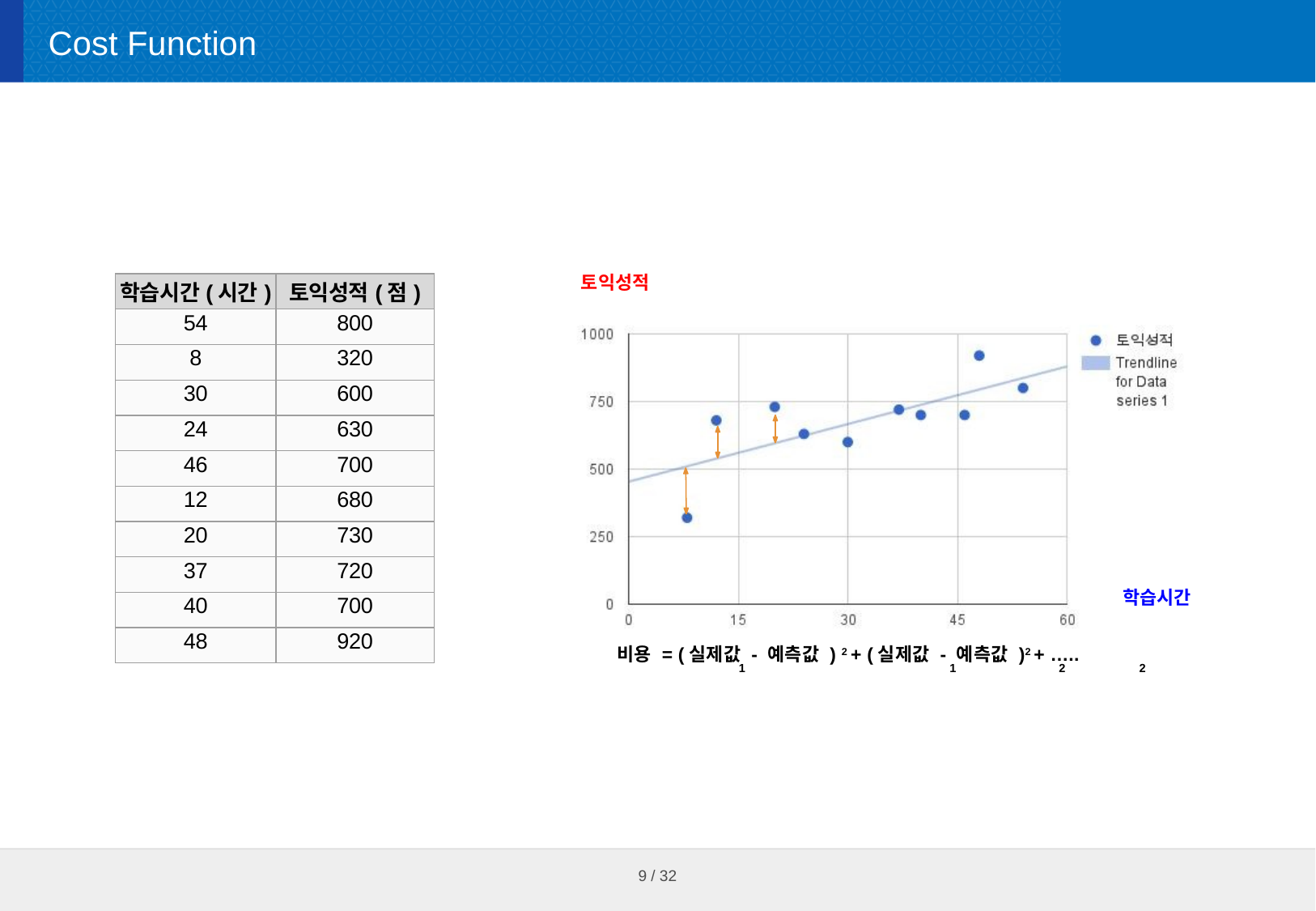

# Cost Function

토익성적
| 학습시간(시간) | 토익성적(점) |
| --- | --- |
| 54 | 800 |
| 8 | 320 |
| 30 | 600 |
| 24 | 630 |
| 46 | 700 |
| 12 | 680 |
| 20 | 730 |
| 37 | 720 |
| 40 | 700 |
| 48 | 920 |

학습시간

비용 = (실제값 - 예측값 ) 2 + (실제값 - 예측값 )2 + …..
1	1	2	2